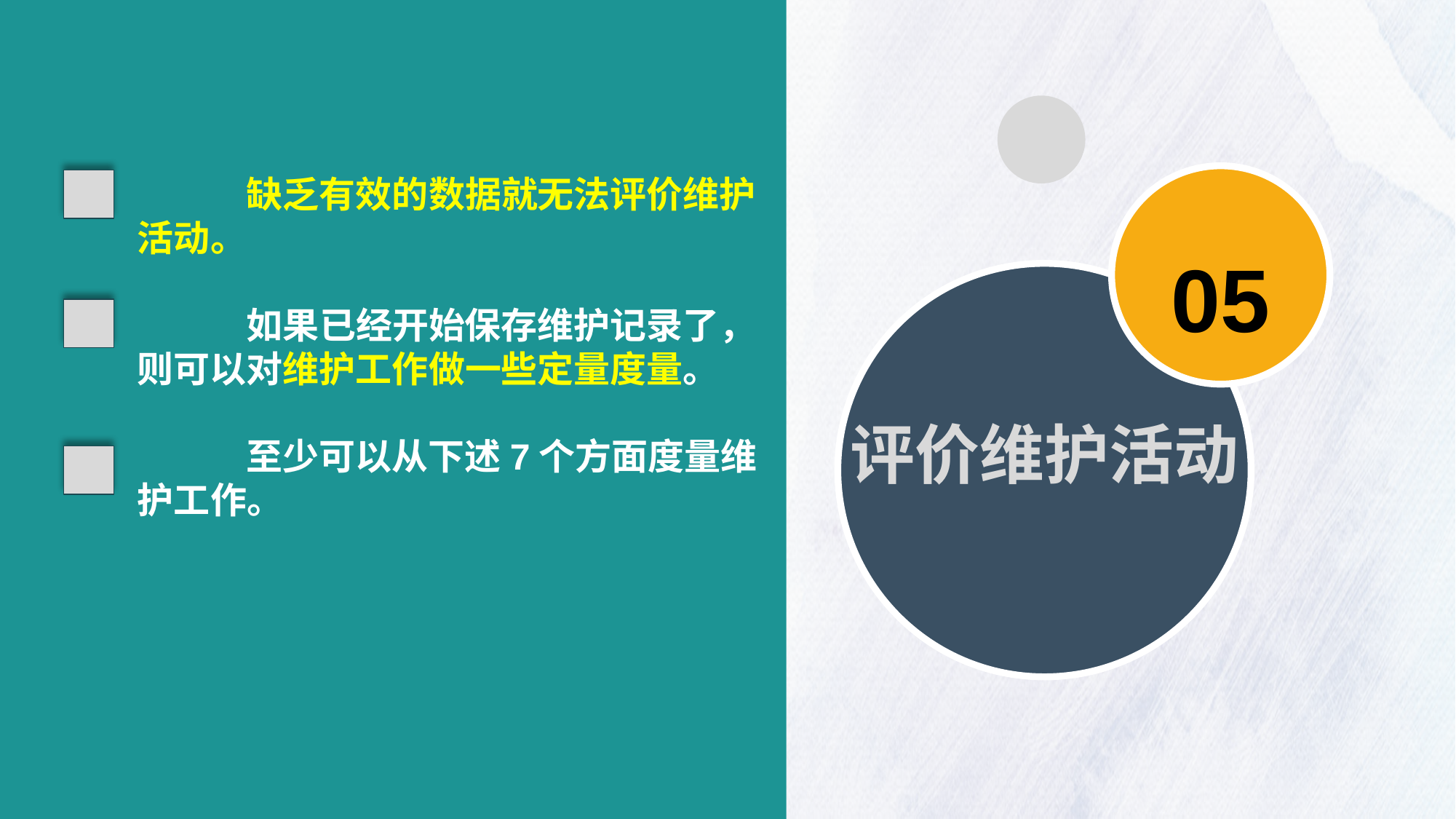

缺乏有效的数据就无法评价维护活动。

	如果已经开始保存维护记录了，则可以对维护工作做一些定量度量。

	至少可以从下述7个方面度量维护工作。

05

评价维护活动